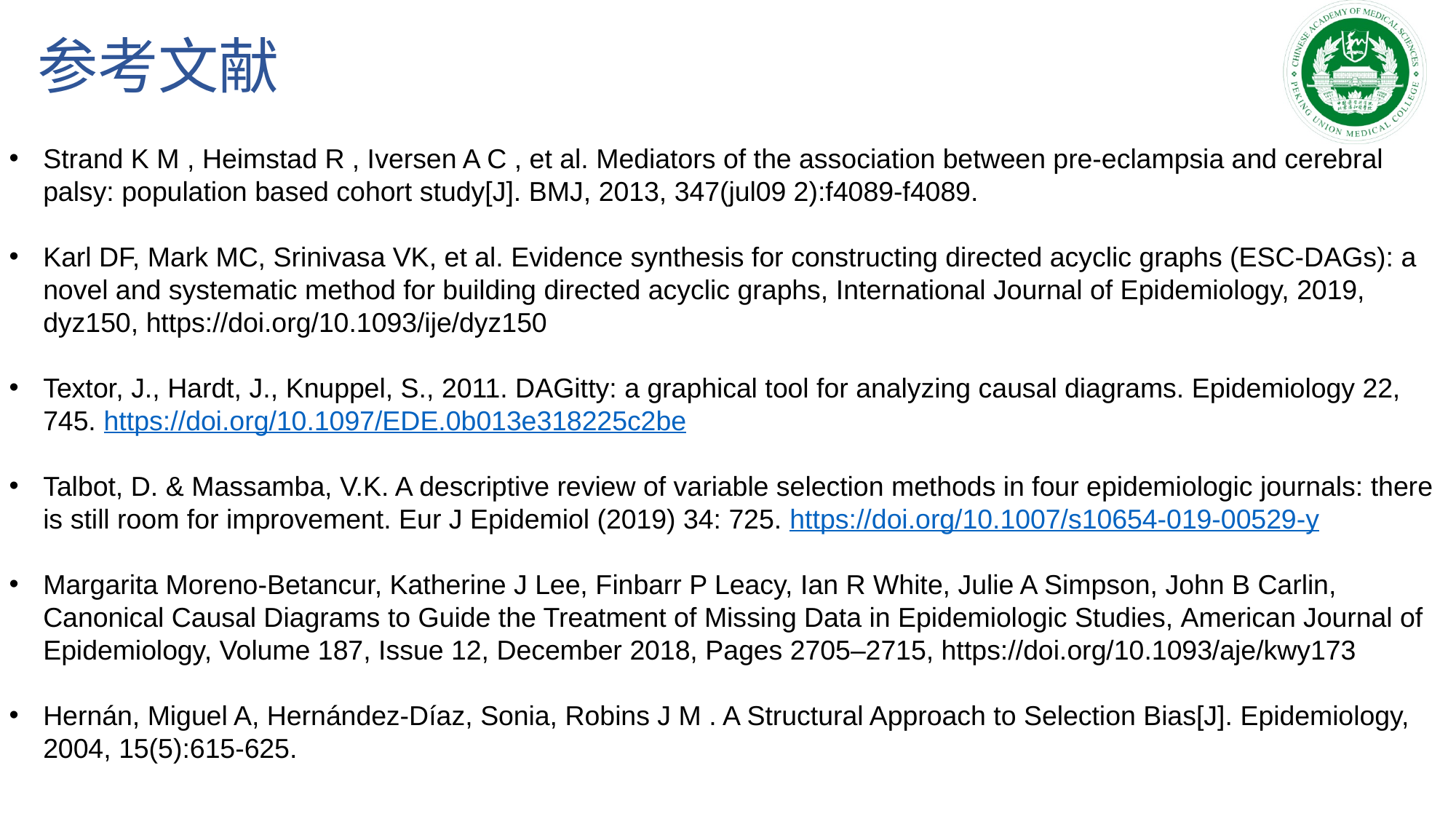

# 参考文献
Strand K M , Heimstad R , Iversen A C , et al. Mediators of the association between pre-eclampsia and cerebral palsy: population based cohort study[J]. BMJ, 2013, 347(jul09 2):f4089-f4089.

Karl DF, Mark MC, Srinivasa VK, et al. Evidence synthesis for constructing directed acyclic graphs (ESC-DAGs): a novel and systematic method for building directed acyclic graphs, International Journal of Epidemiology, 2019, dyz150, https://doi.org/10.1093/ije/dyz150

Textor, J., Hardt, J., Knuppel, S., 2011. DAGitty: a graphical tool for analyzing causal diagrams. Epidemiology 22, 745. https://doi.org/10.1097/EDE.0b013e318225c2be

Talbot, D. & Massamba, V.K. A descriptive review of variable selection methods in four epidemiologic journals: there is still room for improvement. Eur J Epidemiol (2019) 34: 725. https://doi.org/10.1007/s10654-019-00529-y

Margarita Moreno-Betancur, Katherine J Lee, Finbarr P Leacy, Ian R White, Julie A Simpson, John B Carlin, Canonical Causal Diagrams to Guide the Treatment of Missing Data in Epidemiologic Studies, American Journal of Epidemiology, Volume 187, Issue 12, December 2018, Pages 2705–2715, https://doi.org/10.1093/aje/kwy173

Hernán, Miguel A, Hernández-Díaz, Sonia, Robins J M . A Structural Approach to Selection Bias[J]. Epidemiology, 2004, 15(5):615-625.